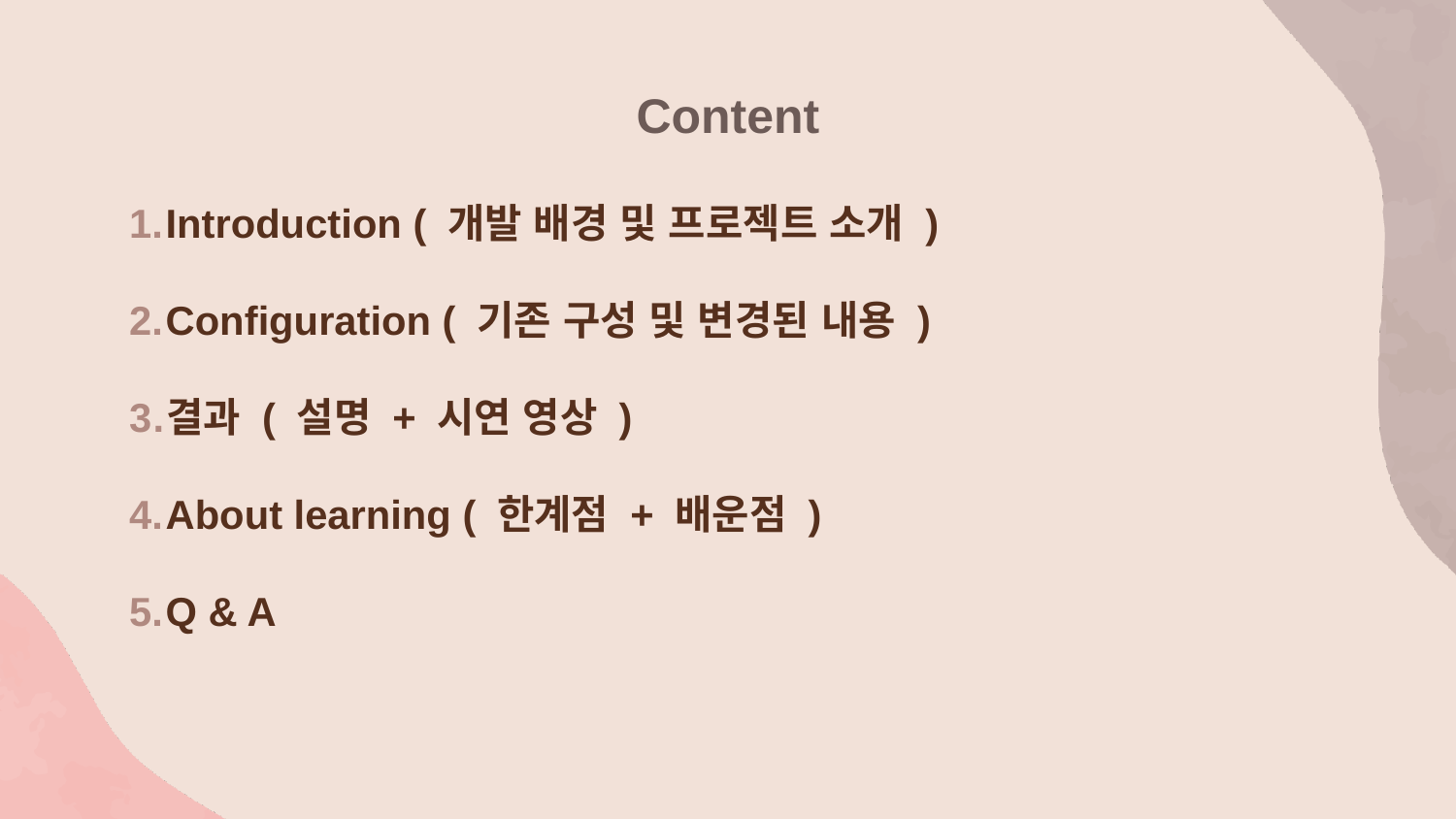

# Content
Introduction ( 개발 배경 및 프로젝트 소개 )

Configuration ( 기존 구성 및 변경된 내용 )

결과 ( 설명 + 시연 영상 )

About learning ( 한계점 + 배운점 )

Q & A